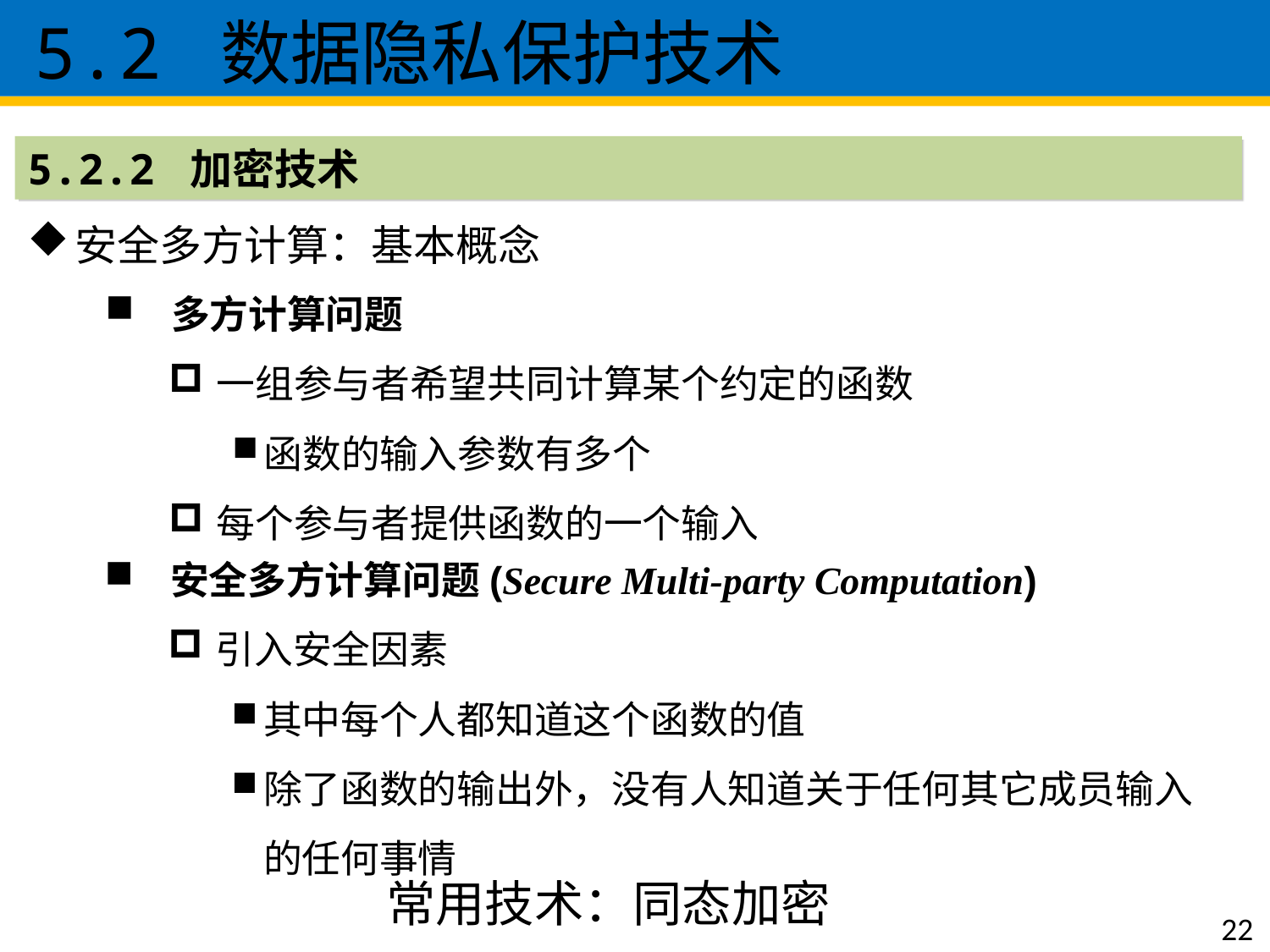

5.2 数据隐私保护技术
5.2.2 加密技术

安全多方计算：基本概念
 多方计算问题
一组参与者希望共同计算某个约定的函数
函数的输入参数有多个
每个参与者提供函数的一个输入
 安全多方计算问题(Secure Multi-party Computation)
引入安全因素
其中每个人都知道这个函数的值
除了函数的输出外，没有人知道关于任何其它成员输入的任何事情
常用技术：同态加密
22